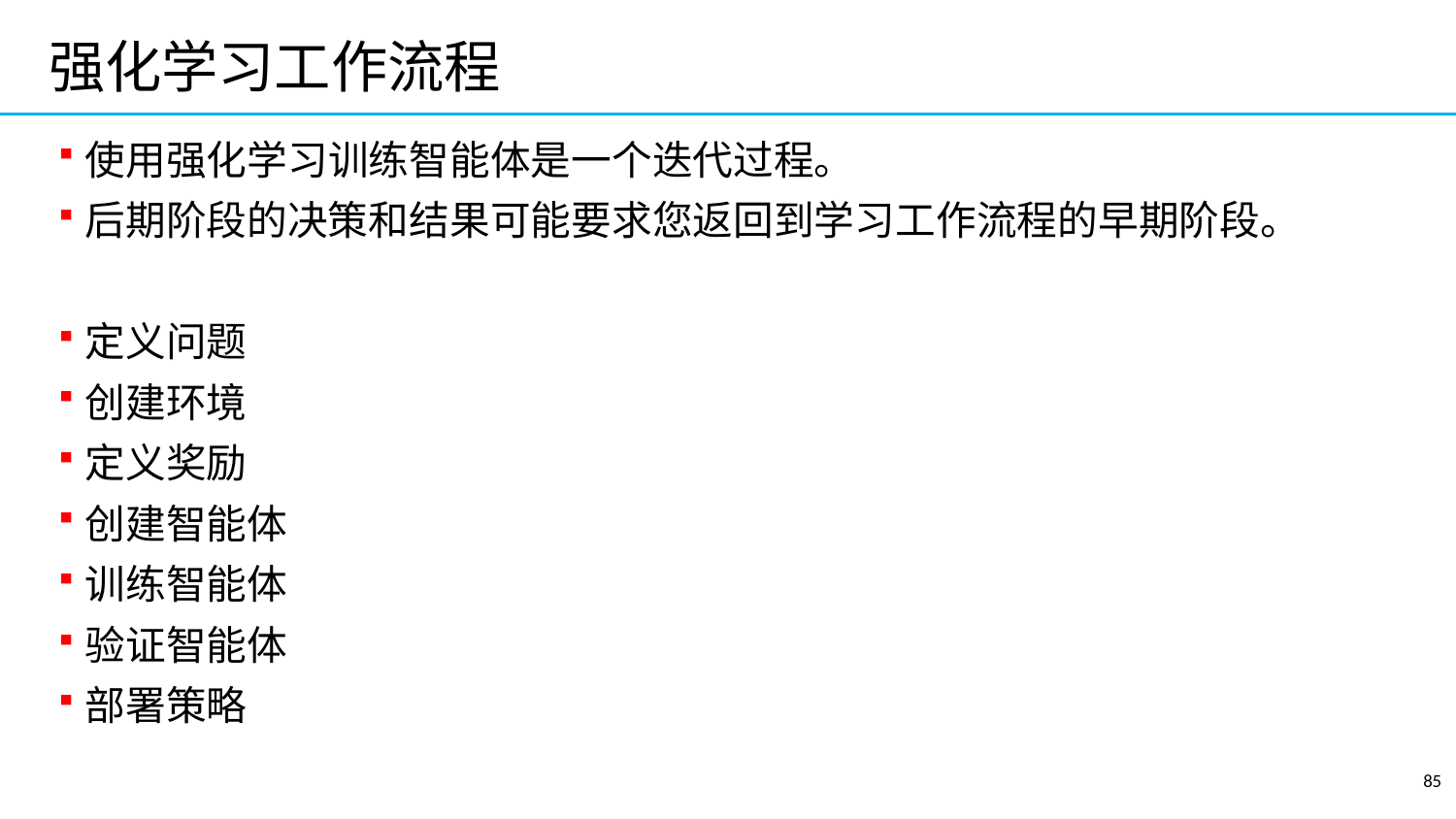

# 强化学习工作流程

使用强化学习训练智能体是一个迭代过程。
后期阶段的决策和结果可能要求您返回到学习工作流程的早期阶段。

定义问题
创建环境
定义奖励
创建智能体
训练智能体
验证智能体
部署策略
85